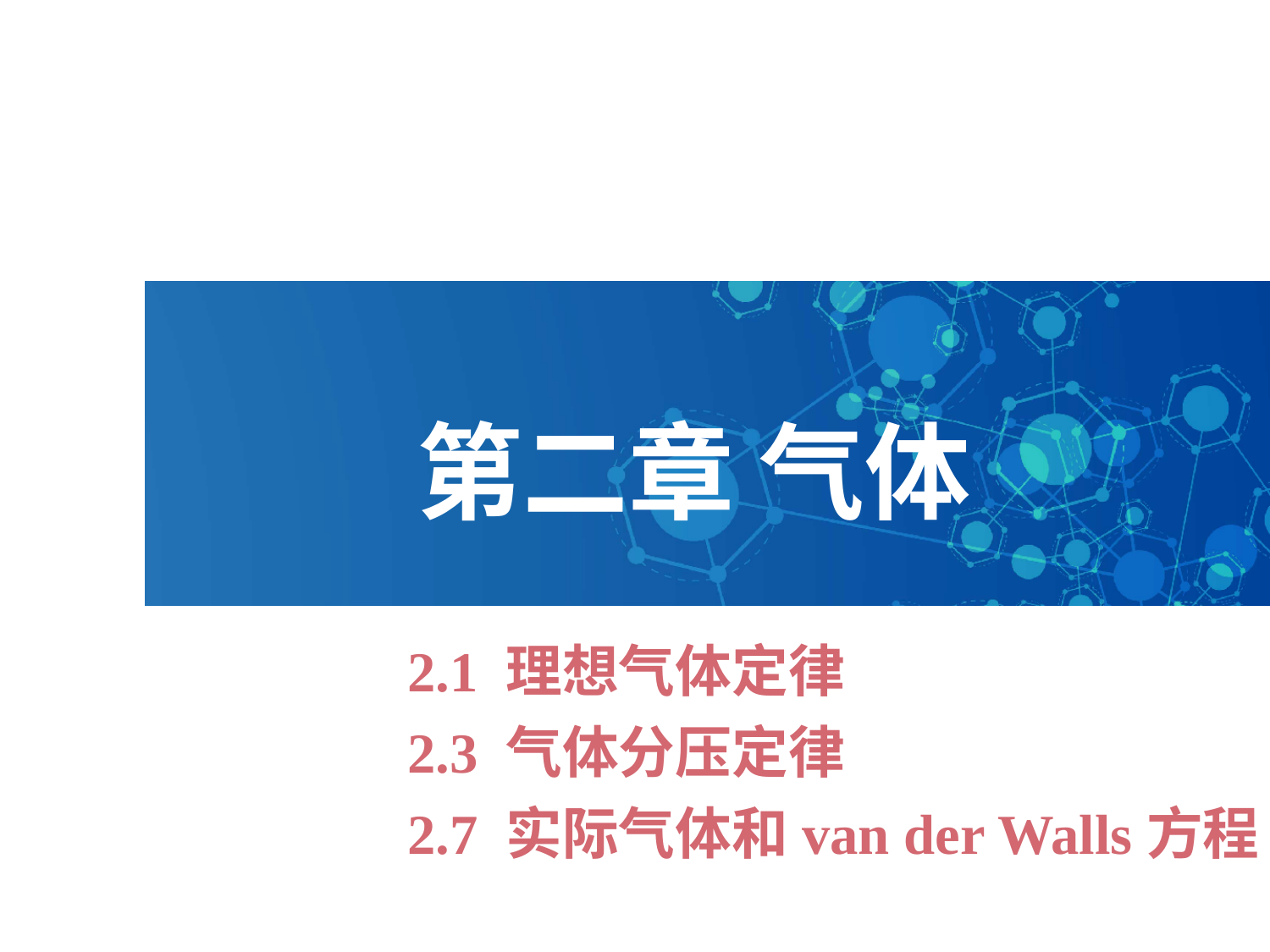

# 第二章 气体
2.1 理想气体定律
2.3 气体分压定律
2.7 实际气体和van der Walls方程